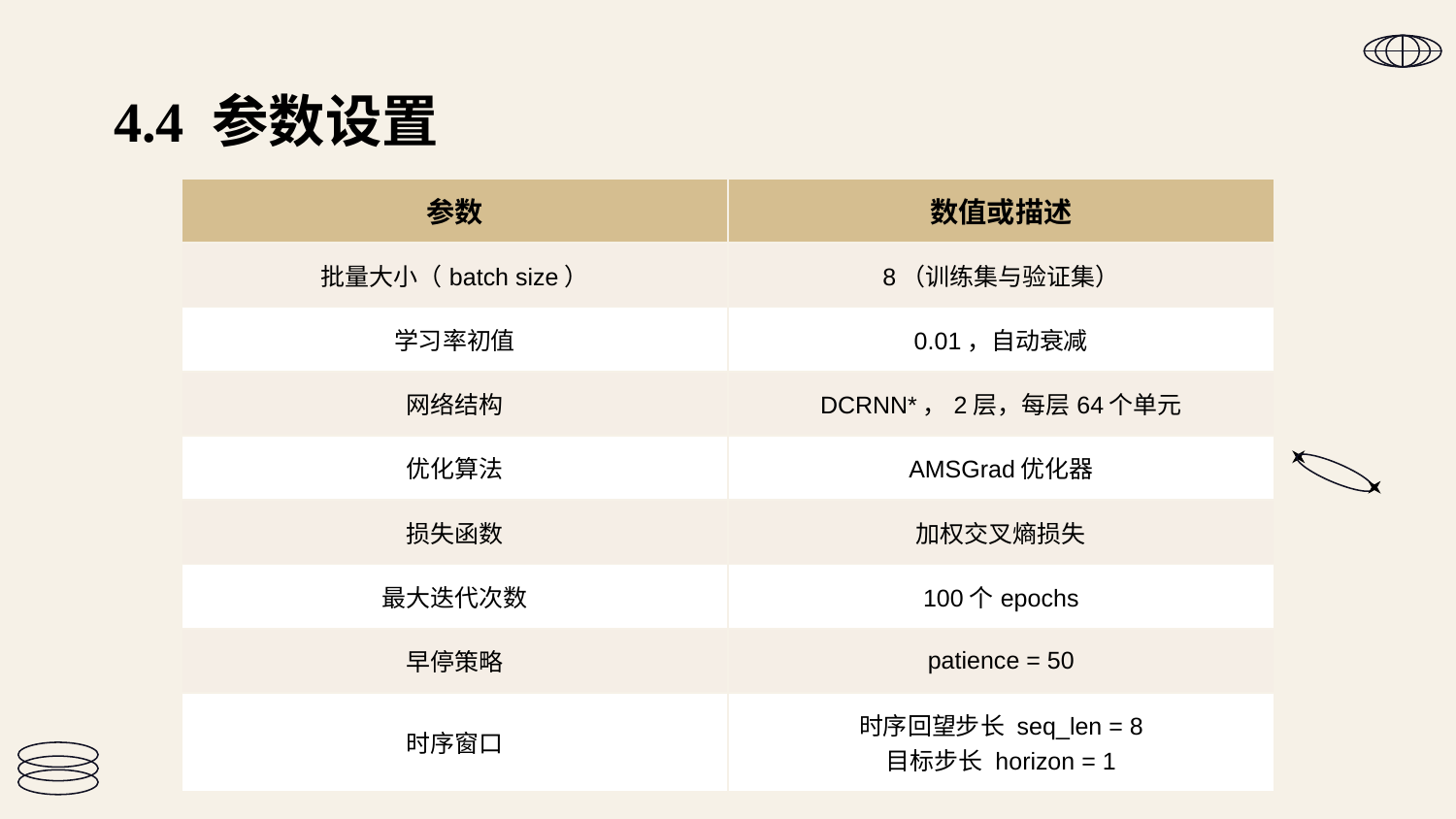

# 4.4 参数设置
| 参数 | 数值或描述 |
| --- | --- |
| 批量大小（batch size） | 8（训练集与验证集） |
| 学习率初值 | 0.01，自动衰减 |
| 网络结构 | DCRNN\*，2层，每层64个单元 |
| 优化算法 | AMSGrad优化器 |
| 损失函数 | 加权交叉熵损失 |
| 最大迭代次数 | 100个epochs |
| 早停策略 | patience = 50 |
| 时序窗口 | 时序回望步长 seq\_len = 8 目标步长 horizon = 1 |